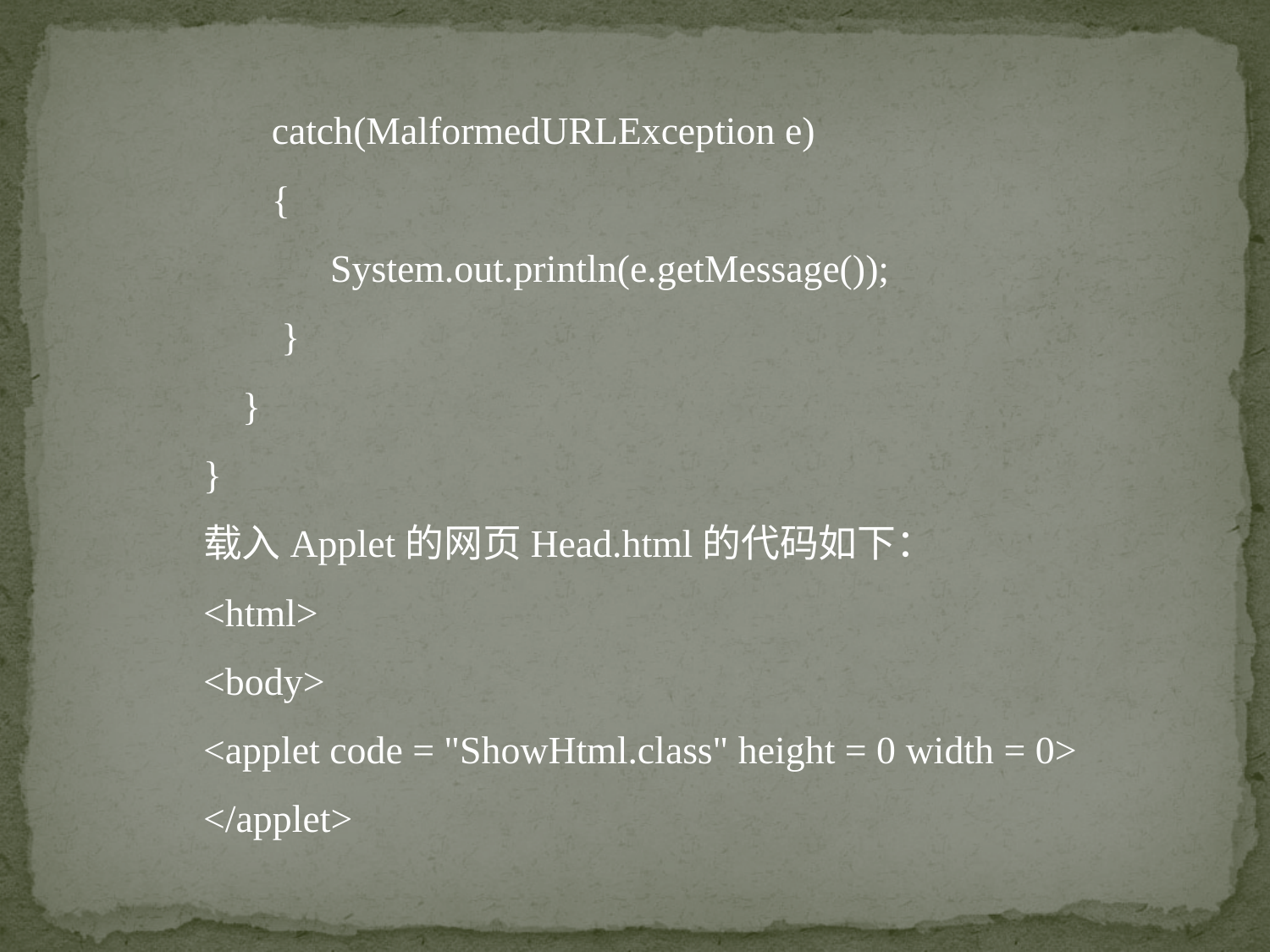

catch(MalformedURLException e)
       {
	System.out.println(e.getMessage());
        }
    }
}
载入Applet的网页Head.html的代码如下：
<html>
<body>
<applet code = "ShowHtml.class" height = 0 width = 0>
</applet>